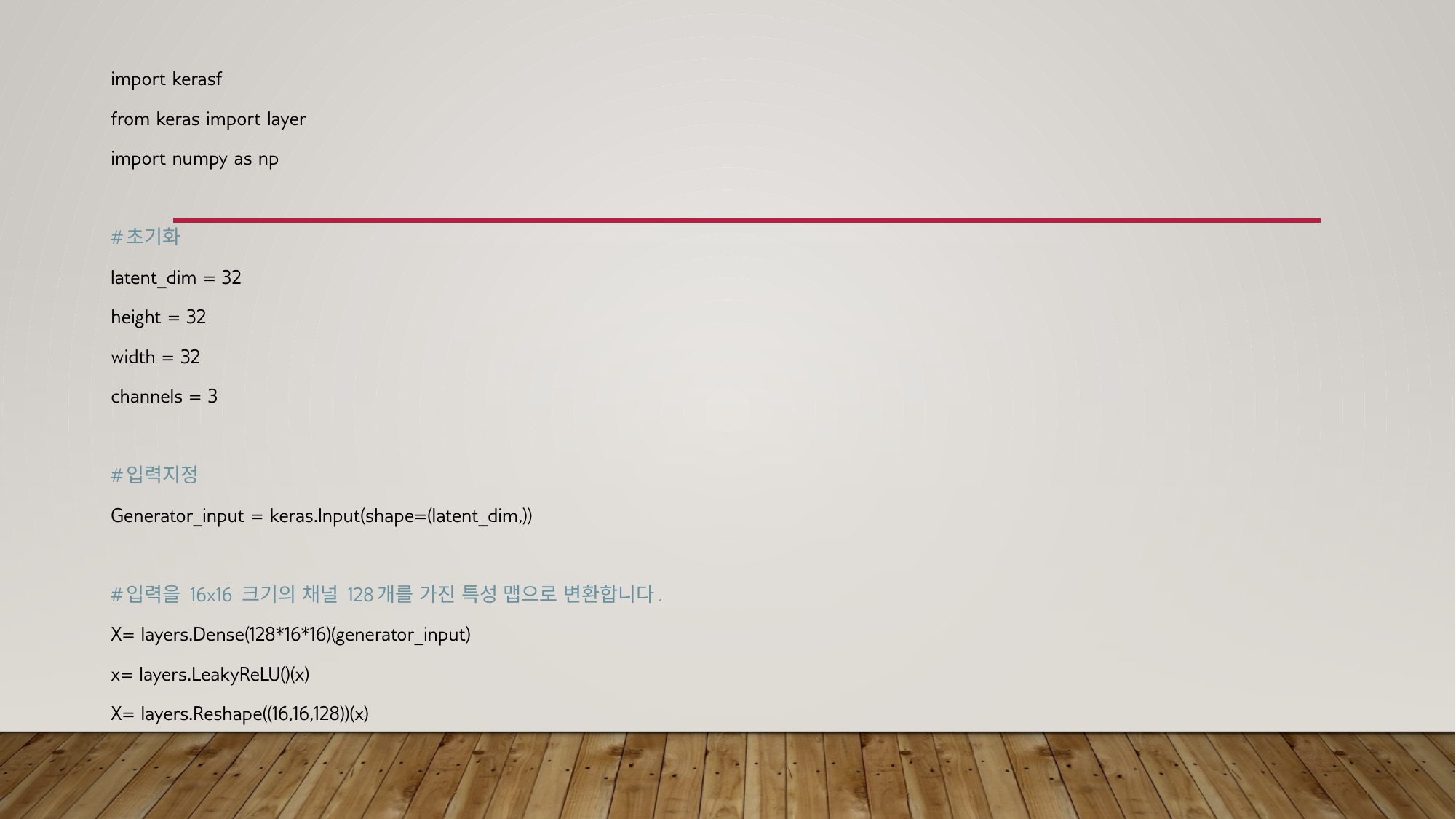

import kerasf
from keras import layer
import numpy as np

#초기화
latent_dim = 32
height = 32
width = 32
channels = 3

#입력지정
Generator_input = keras.Input(shape=(latent_dim,))

#입력을 16x16 크기의 채널 128개를 가진 특성 맵으로 변환합니다.
X= layers.Dense(128*16*16)(generator_input)
x= layers.LeakyReLU()(x)
X= layers.Reshape((16,16,128))(x)